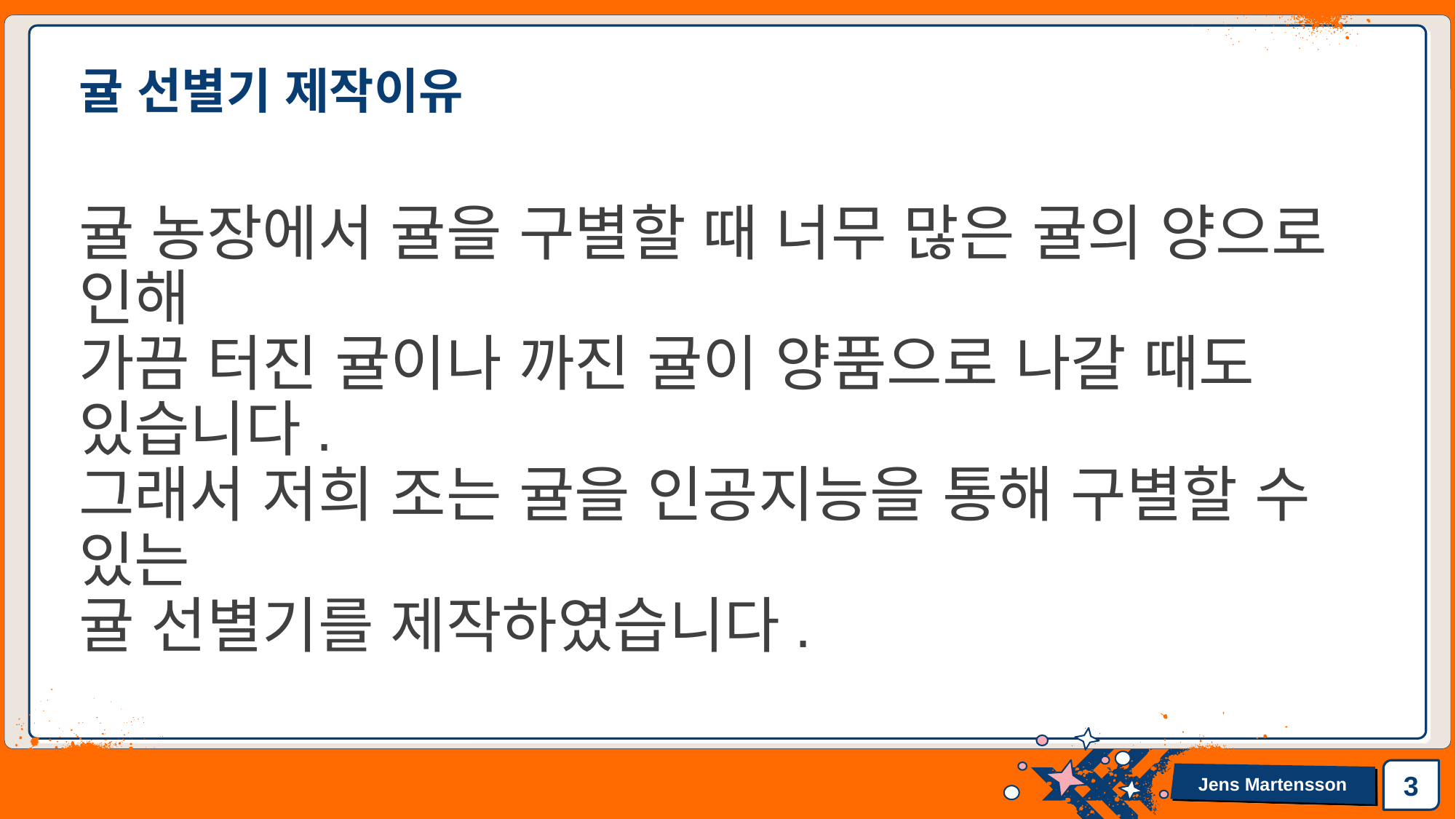

# 귤 선별기 제작이유

귤 농장에서 귤을 구별할 때 너무 많은 귤의 양으로 인해
가끔 터진 귤이나 까진 귤이 양품으로 나갈 때도 있습니다.
그래서 저희 조는 귤을 인공지능을 통해 구별할 수 있는
귤 선별기를 제작하였습니다.
3